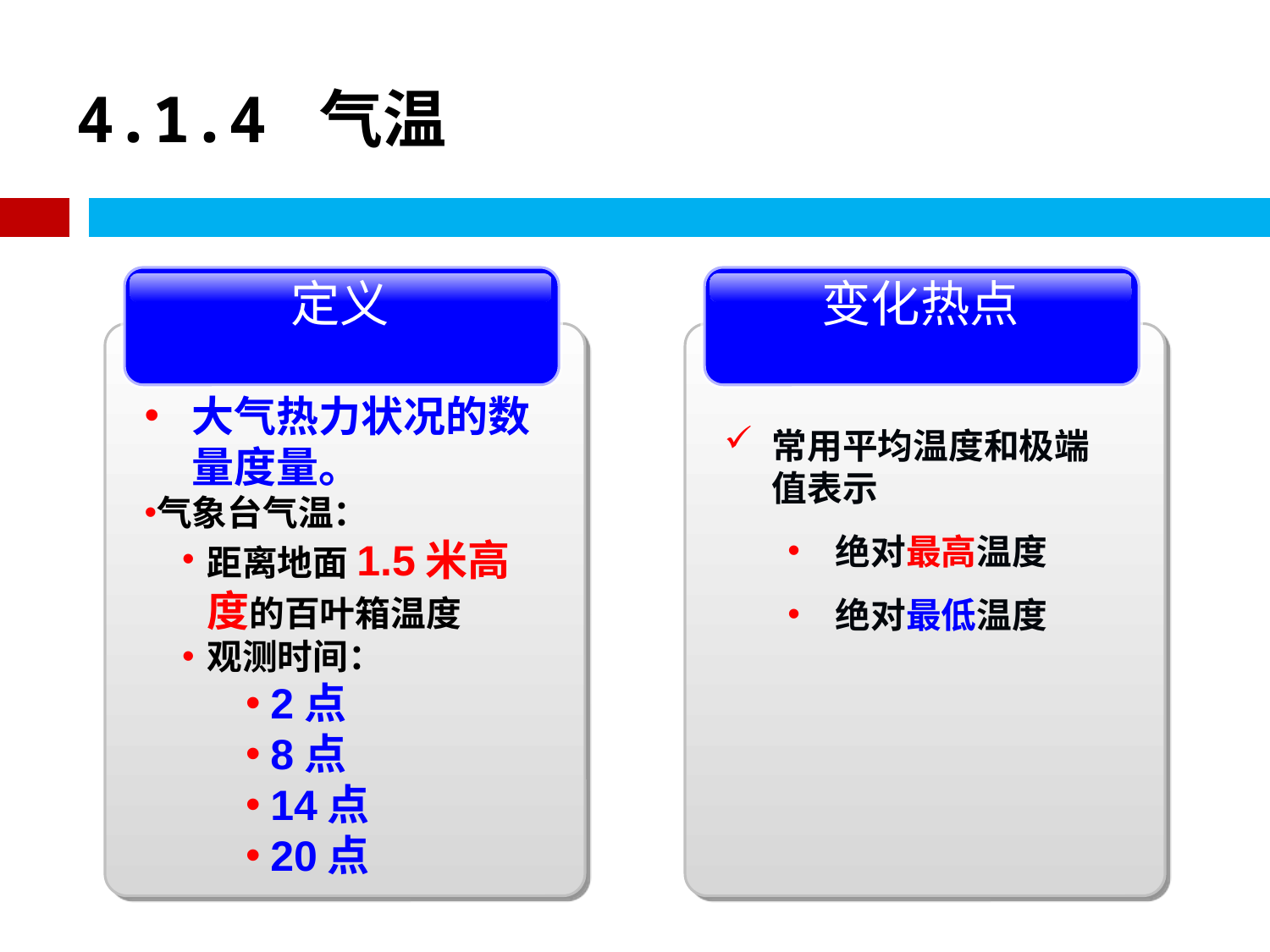

# 4.1.4 气温

变化热点

常用平均温度和极端值表示
绝对最高温度
绝对最低温度

定义

大气热力状况的数量度量。
气象台气温：
距离地面1.5米高度的百叶箱温度
观测时间：
2点
8点
14点
20点